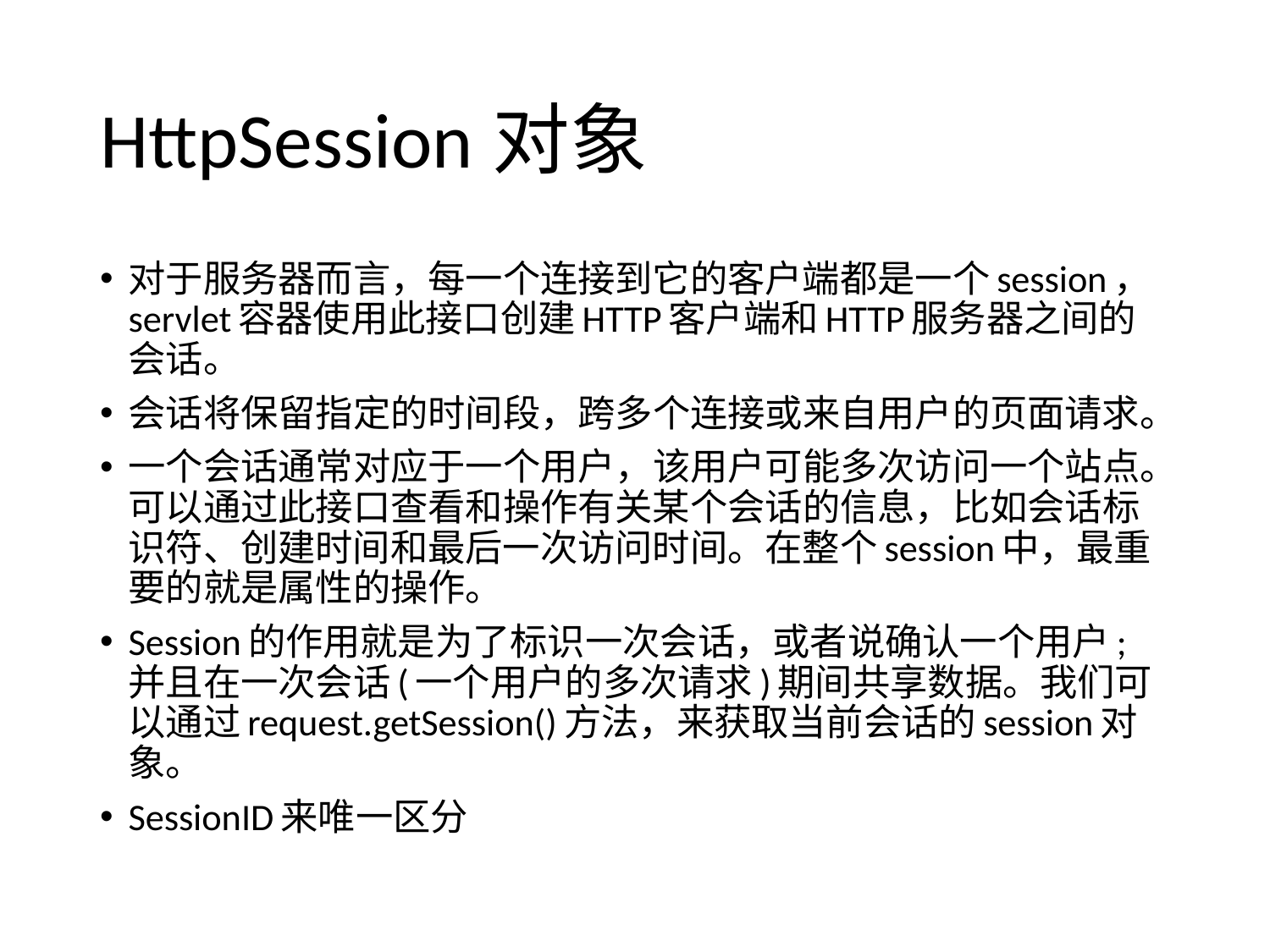

# HttpSession对象
对于服务器而言，每一个连接到它的客户端都是一个session，servlet容器使用此接口创建HTTP客户端和HTTP服务器之间的会话。
会话将保留指定的时间段，跨多个连接或来自用户的页面请求。
一个会话通常对应于一个用户，该用户可能多次访问一个站点。可以通过此接口查看和操作有关某个会话的信息，比如会话标识符、创建时间和最后一次访问时间。在整个session中，最重要的就是属性的操作。
Session的作用就是为了标识一次会话，或者说确认一个用户;并且在一次会话(一个用户的多次请求)期间共享数据。我们可以通过request.getSession()方法，来获取当前会话的session对象。
SessionID来唯一区分